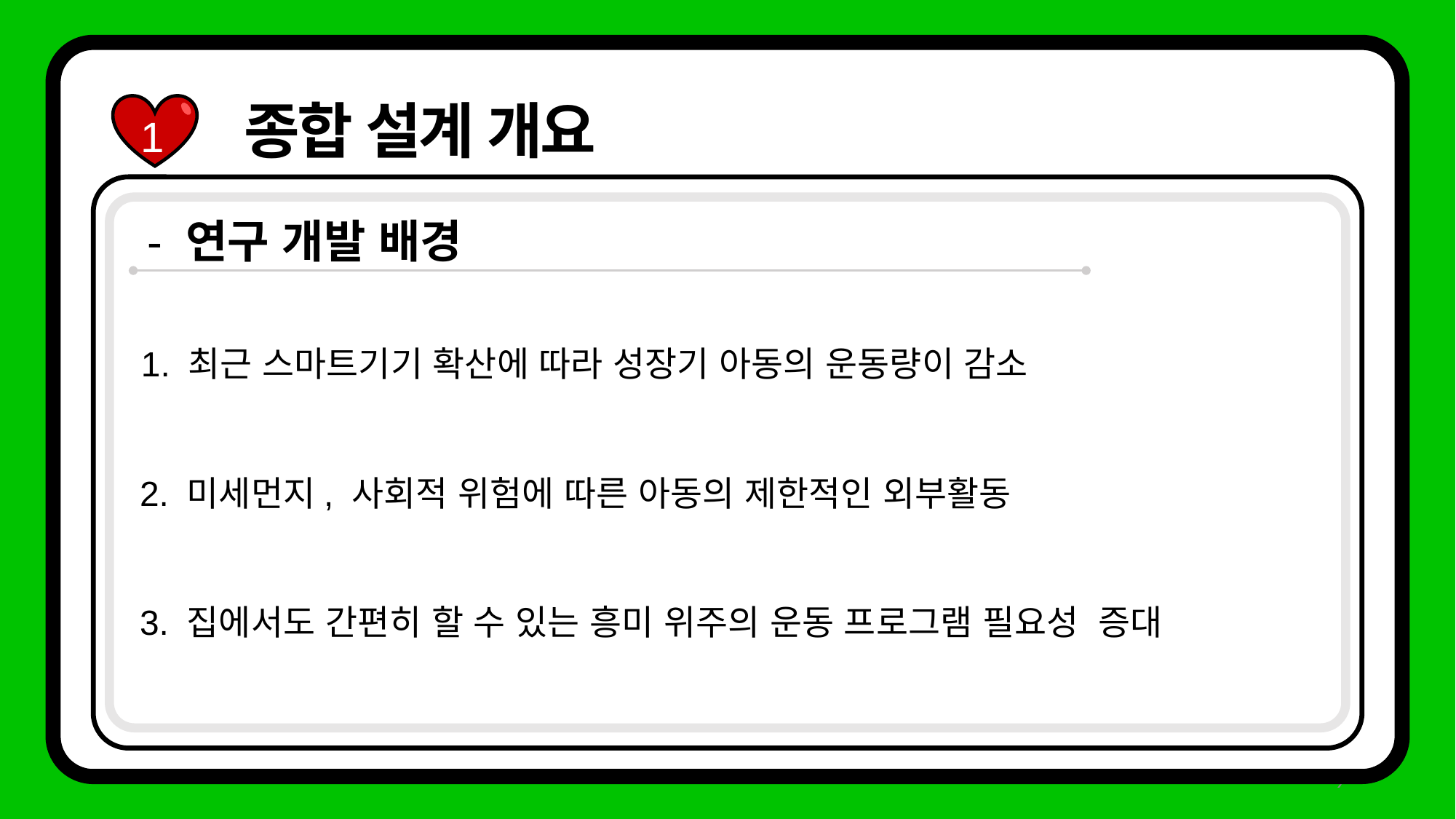

종합 설계 개요

1

- 연구 개발 배경
1. 최근 스마트기기 확산에 따라 성장기 아동의 운동량이 감소
2. 미세먼지, 사회적 위험에 따른 아동의 제한적인 외부활동
3. 집에서도 간편히 할 수 있는 흥미 위주의 운동 프로그램 필요성  증대
9